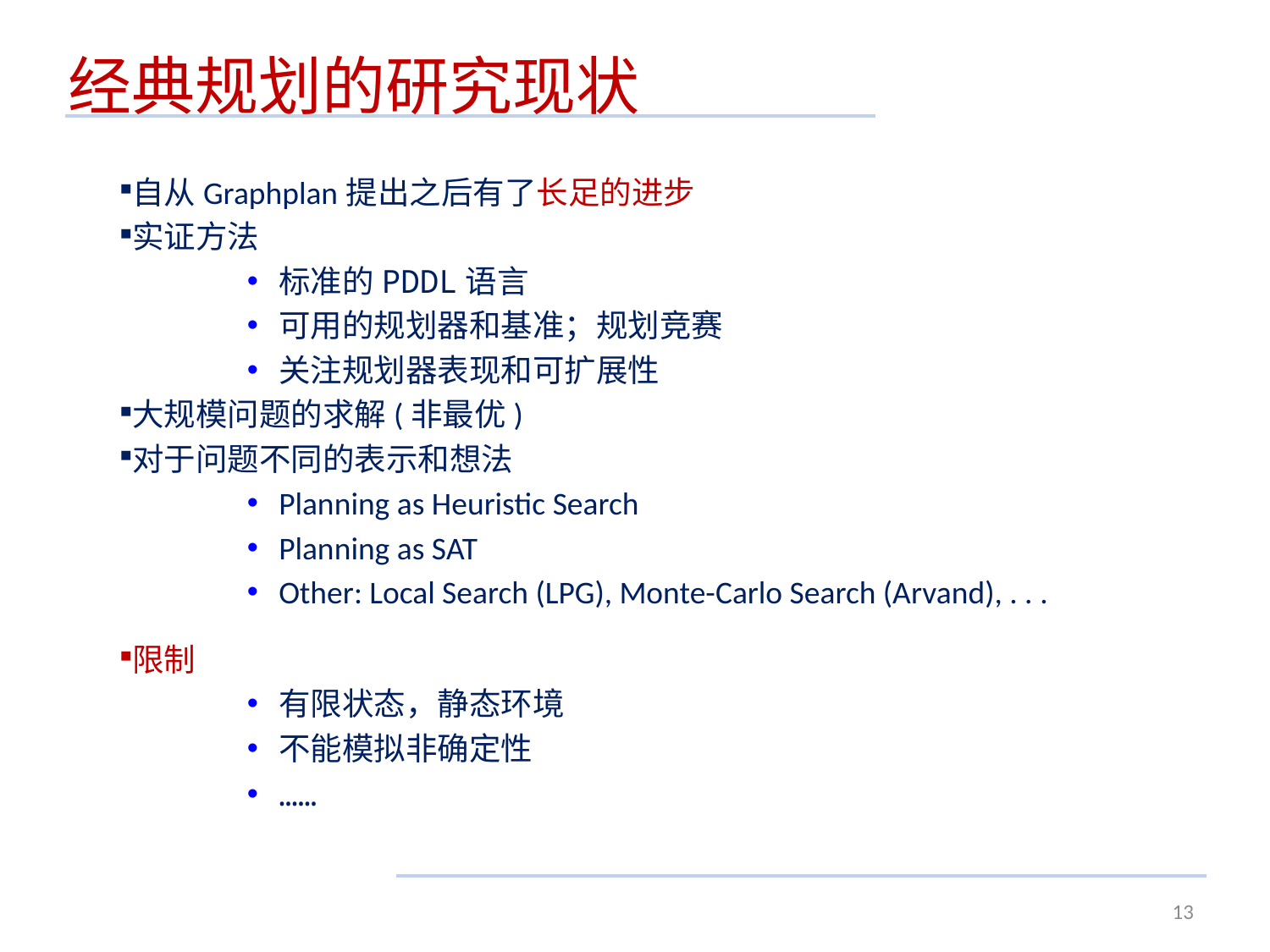

经典规划的研究现状
自从Graphplan提出之后有了长足的进步
实证方法
标准的PDDL语言
可用的规划器和基准；规划竞赛
关注规划器表现和可扩展性
大规模问题的求解(非最优)
对于问题不同的表示和想法
Planning as Heuristic Search
Planning as SAT
Other: Local Search (LPG), Monte-Carlo Search (Arvand), . . .
限制
有限状态，静态环境
不能模拟非确定性
……
13